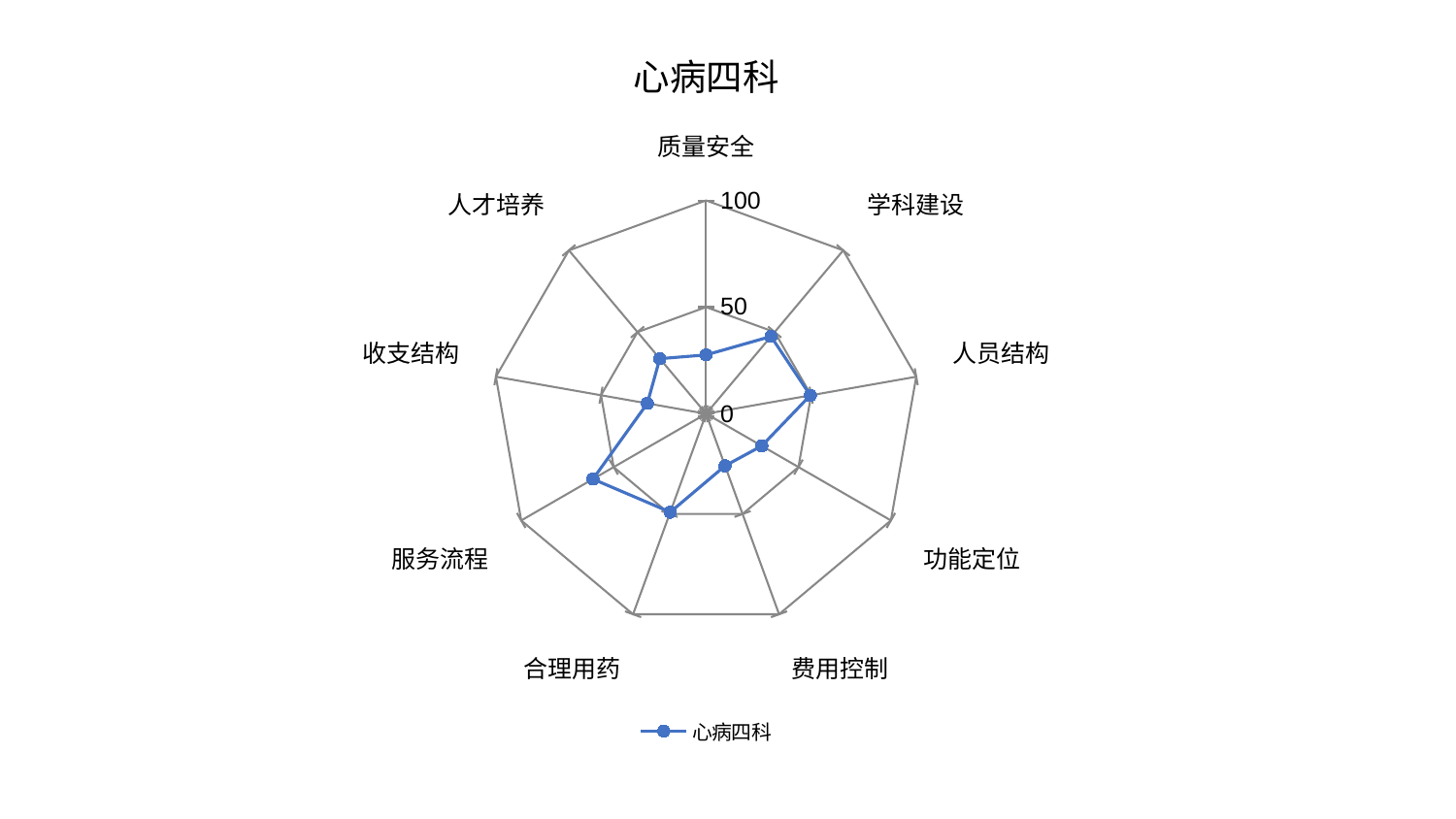

### Chart: 心病四科

| Category | 心病四科 |
|---|---|
| 质量安全 | 27.61521869877737 |
| 学科建设 | 47.339459391320545 |
| 人员结构 | 49.60651772911153 |
| 功能定位 | 30.15019119236033 |
| 费用控制 | 25.96718014658678 |
| 合理用药 | 49.07336610035017 |
| 服务流程 | 61.2093848754159 |
| 收支结构 | 27.956985788534425 |
| 人才培养 | 33.74095739731902 |
326